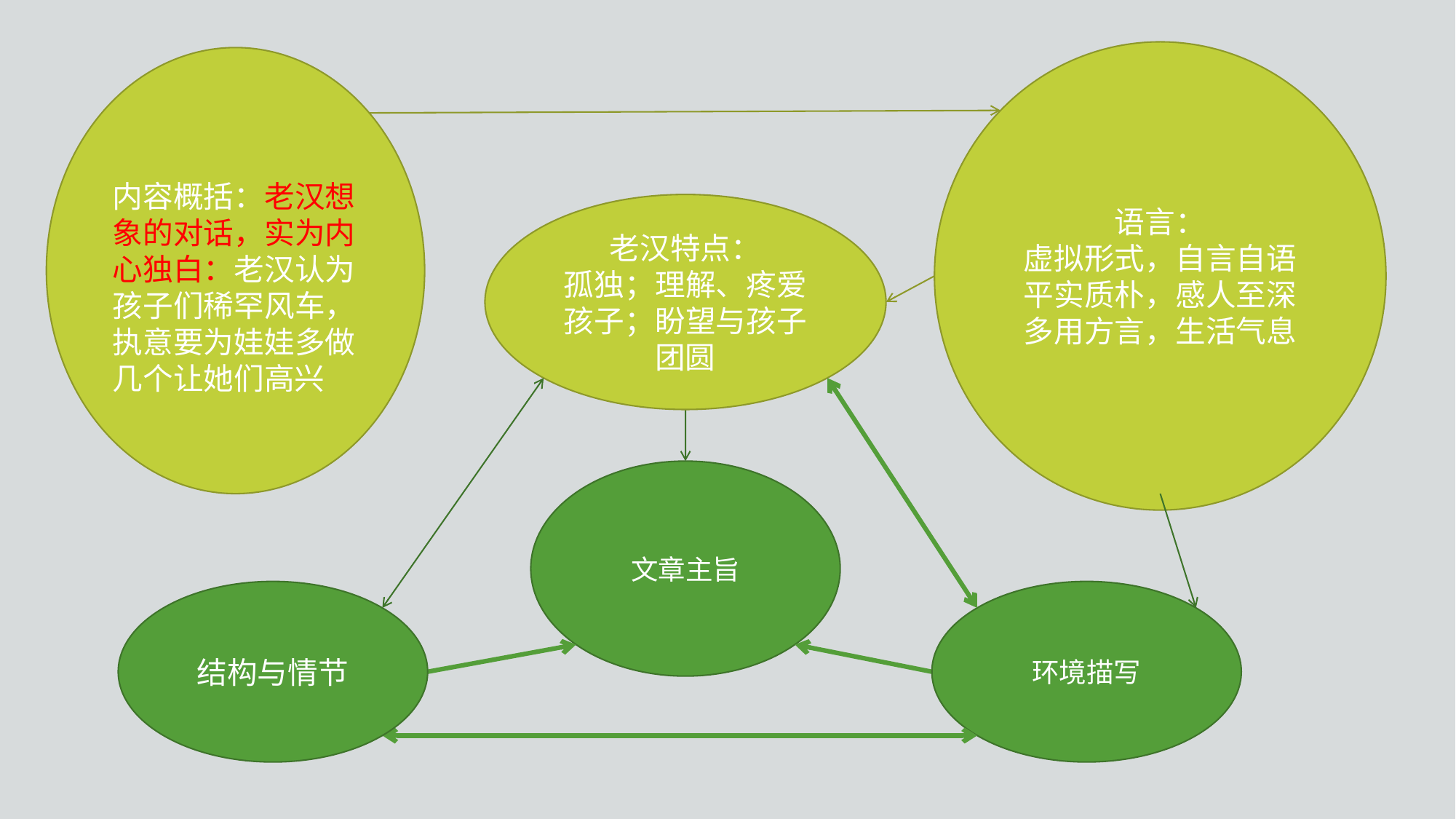

语言：
虚拟形式，自言自语
平实质朴，感人至深
多用方言，生活气息

内容概括：老汉想象的对话，实为内心独白：老汉认为孩子们稀罕风车，执意要为娃娃多做几个让她们高兴
老汉特点：
孤独；理解、疼爱孩子；盼望与孩子团圆
文章主旨
结构与情节
环境描写